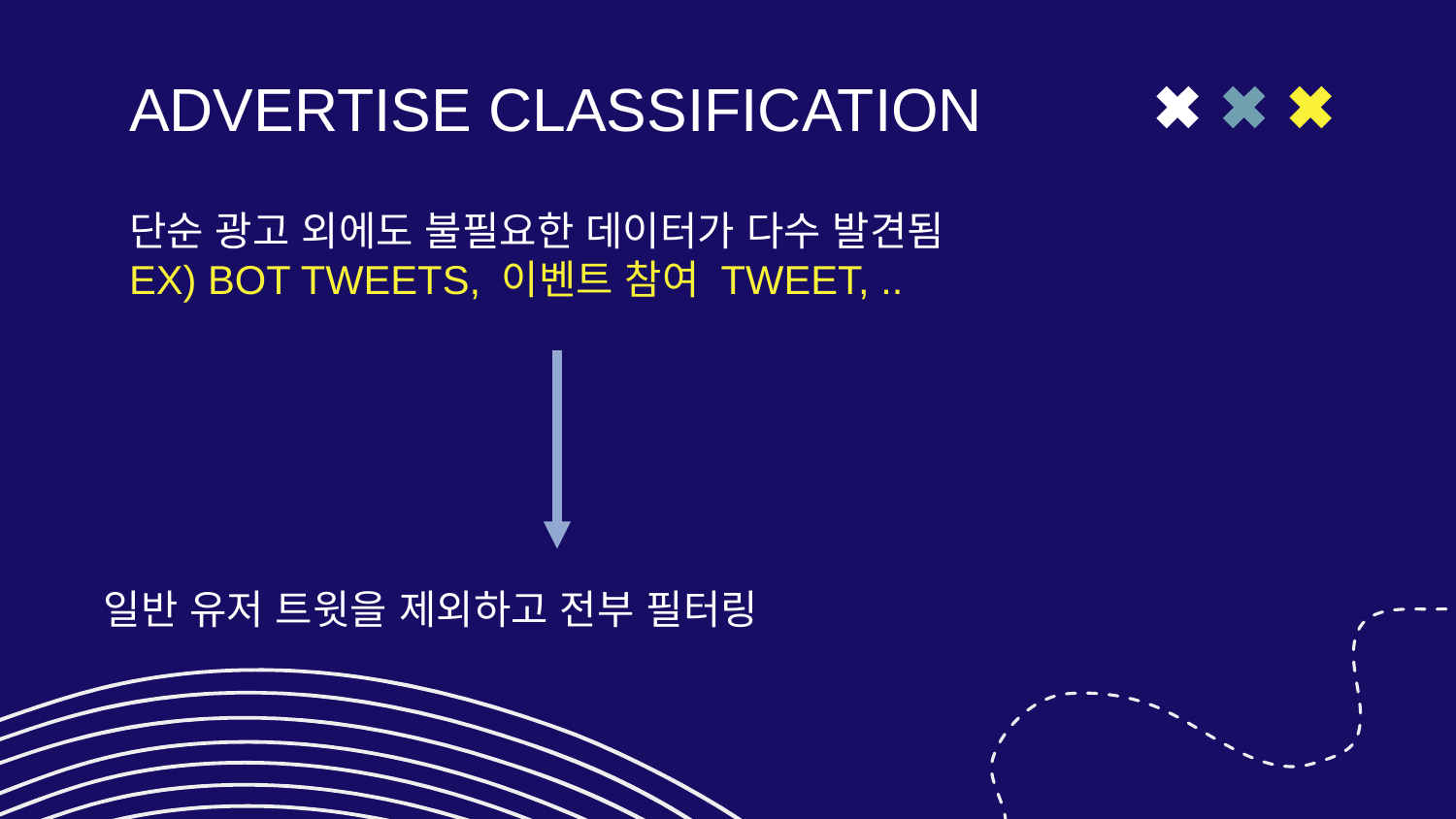

ADVERTISE CLASSIFICATION

# 단순 광고 외에도 불필요한 데이터가 다수 발견됨 EX) BOT TWEETS, 이벤트 참여 TWEET, ..
일반 유저 트윗을 제외하고 전부 필터링